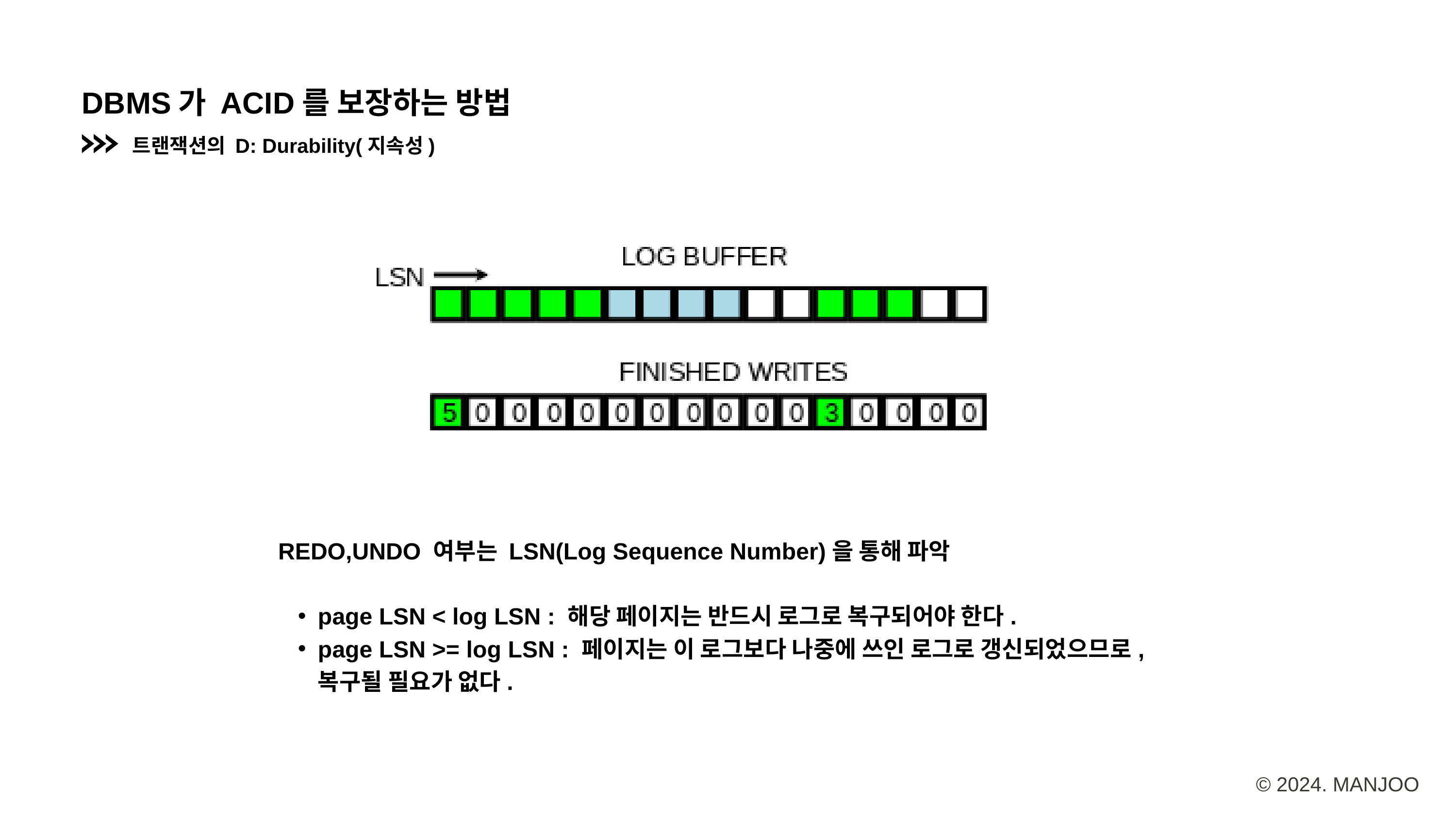

DBMS가 ACID를 보장하는 방법

트랜잭션의 D: Durability(지속성)

REDO,UNDO 여부는 LSN(Log Sequence Number)을 통해 파악

page LSN < log LSN : 해당 페이지는 반드시 로그로 복구되어야 한다.
page LSN >= log LSN : 페이지는 이 로그보다 나중에 쓰인 로그로 갱신되었으므로, 복구될 필요가 없다.

© 2024. MANJOO